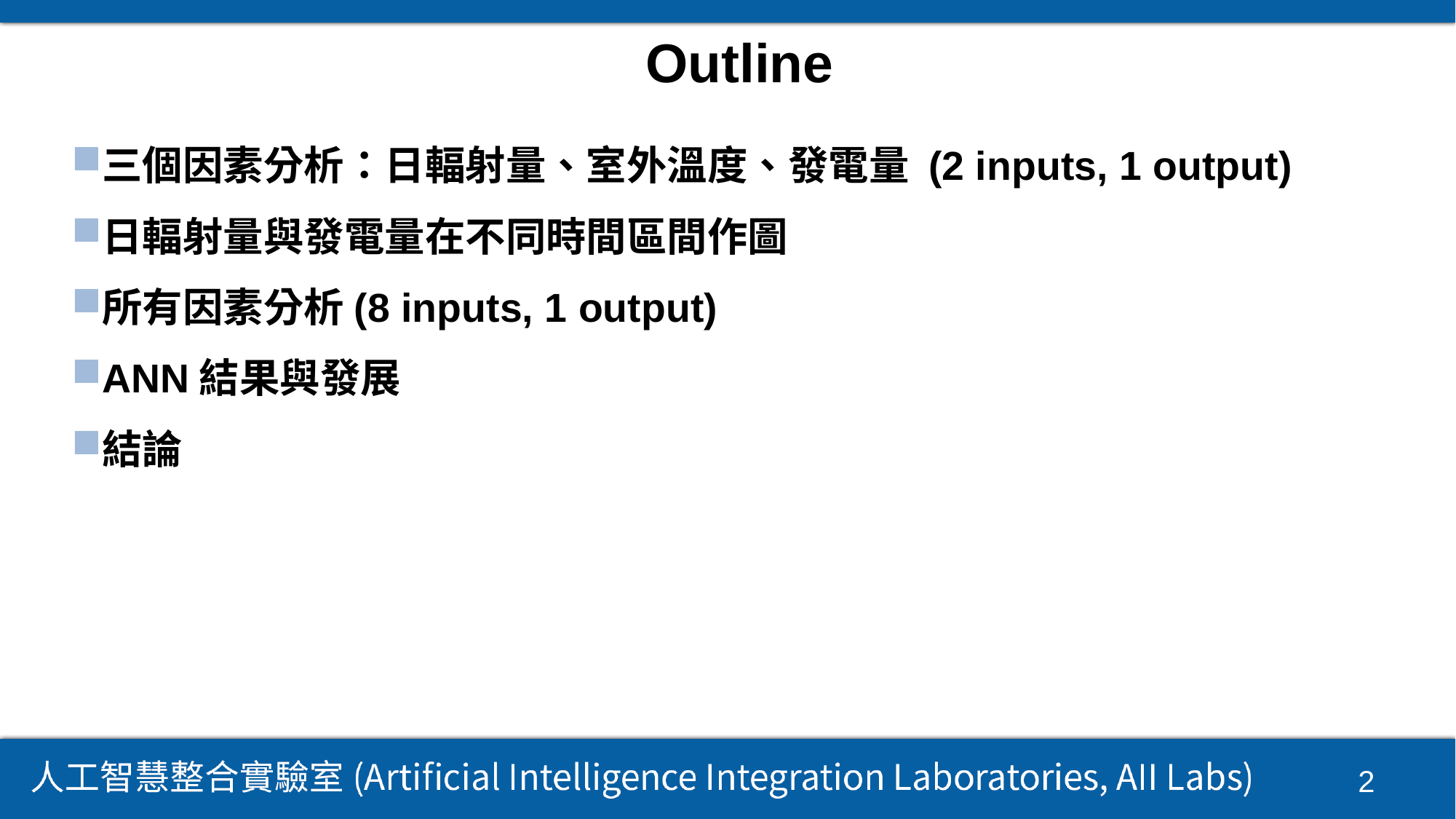

# Outline
三個因素分析：日輻射量、室外溫度、發電量 (2 inputs, 1 output)
日輻射量與發電量在不同時間區間作圖
所有因素分析(8 inputs, 1 output)
ANN結果與發展
結論